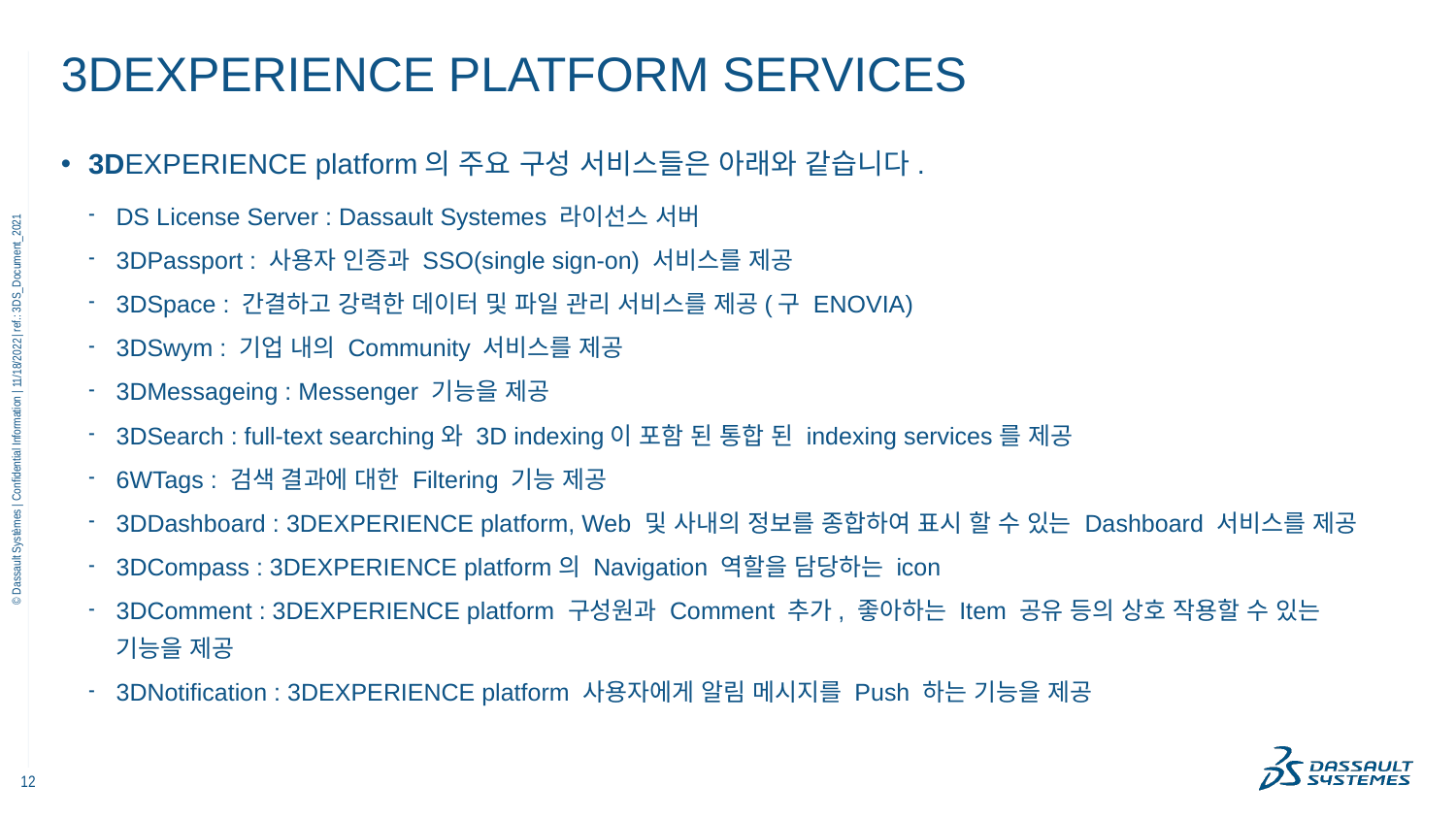

# 3DEXPERIENCE platform Services
3DEXPERIENCE platform의 주요 구성 서비스들은 아래와 같습니다.
DS License Server : Dassault Systemes 라이선스 서버
3DPassport : 사용자 인증과 SSO(single sign-on) 서비스를 제공
3DSpace : 간결하고 강력한 데이터 및 파일 관리 서비스를 제공(구 ENOVIA)
3DSwym : 기업 내의 Community 서비스를 제공
3DMessageing : Messenger 기능을 제공
3DSearch : full-text searching와 3D indexing이 포함 된 통합 된 indexing services를 제공
6WTags : 검색 결과에 대한 Filtering 기능 제공
3DDashboard : 3DEXPERIENCE platform, Web 및 사내의 정보를 종합하여 표시 할 수 있는 Dashboard 서비스를 제공
3DCompass : 3DEXPERIENCE platform의 Navigation 역할을 담당하는 icon
3DComment : 3DEXPERIENCE platform 구성원과 Comment 추가, 좋아하는 Item 공유 등의 상호 작용할 수 있는 기능을 제공
3DNotification : 3DEXPERIENCE platform 사용자에게 알림 메시지를 Push 하는 기능을 제공
11/18/2022